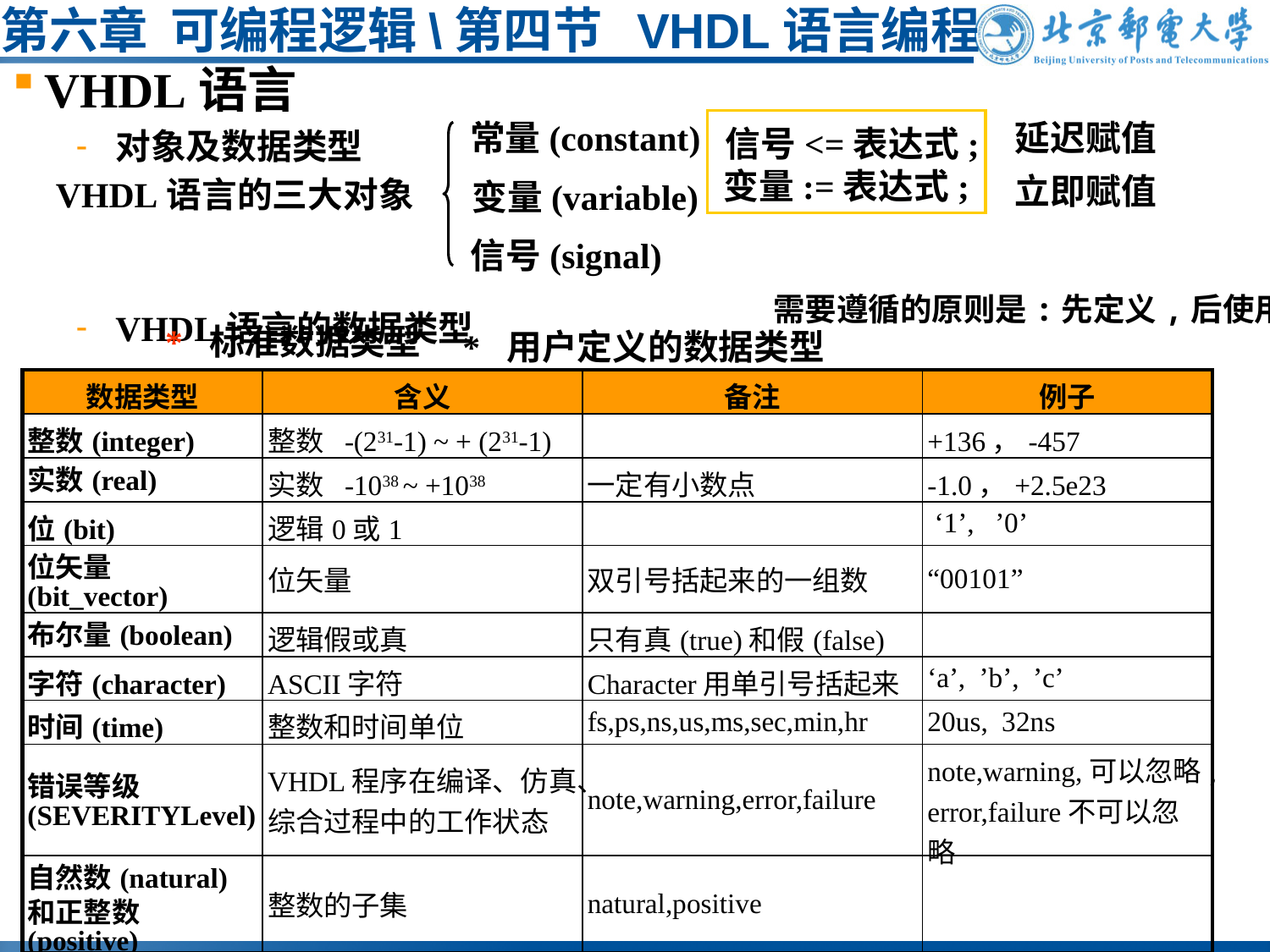

# 第六章  可编程逻辑\第四节  VHDL语言编程
VHDL语言
对象及数据类型

VHDL语言的数据类型
常量(constant)
延迟赋值
信号<=表达式;
变量:=表达式;

立即赋值
VHDL语言的三大对象
变量(variable)
信号(signal)
硬件电路中的一条硬件连接线
需要遵循的原则是:先定义,后使用。
*  标准数据类型
*  用户定义的数据类型
| 数据类型 | 含义 | 备注 | 例子 |
| --- | --- | --- | --- |
| 整数(integer) | 整数 -(231-1) ~ + (231-1) |  | +136，-457 |
| 实数(real) | 实数 -1038 ~ +1038 | 一定有小数点 | -1.0，+2.5e23 |
| 位(bit) | 逻辑0或1 |  | ‘1’, ’0’ |
| 位矢量(bit\_vector) | 位矢量 | 双引号括起来的一组数 | “00101” |
| 布尔量(boolean) | 逻辑假或真 | 只有真(true)和假(false) |  |
| 字符(character) | ASCII字符 | Character用单引号括起来 | ‘a’, ’b’, ’c’ |
| 时间(time) | 整数和时间单位 | fs,ps,ns,us,ms,sec,min,hr | 20us, 32ns |
| 错误等级(SEVERITYLevel) | VHDL程序在编译、仿真、综合过程中的工作状态 | note,warning,error,failure | note,warning,可以忽略,error,failure不可以忽略 |
| 自然数(natural)和正整数(positive) | 整数的子集 | natural,positive |  |
| 字符串(string) | 字符矢量 | 双引号括起来的字符序列 | “START” |